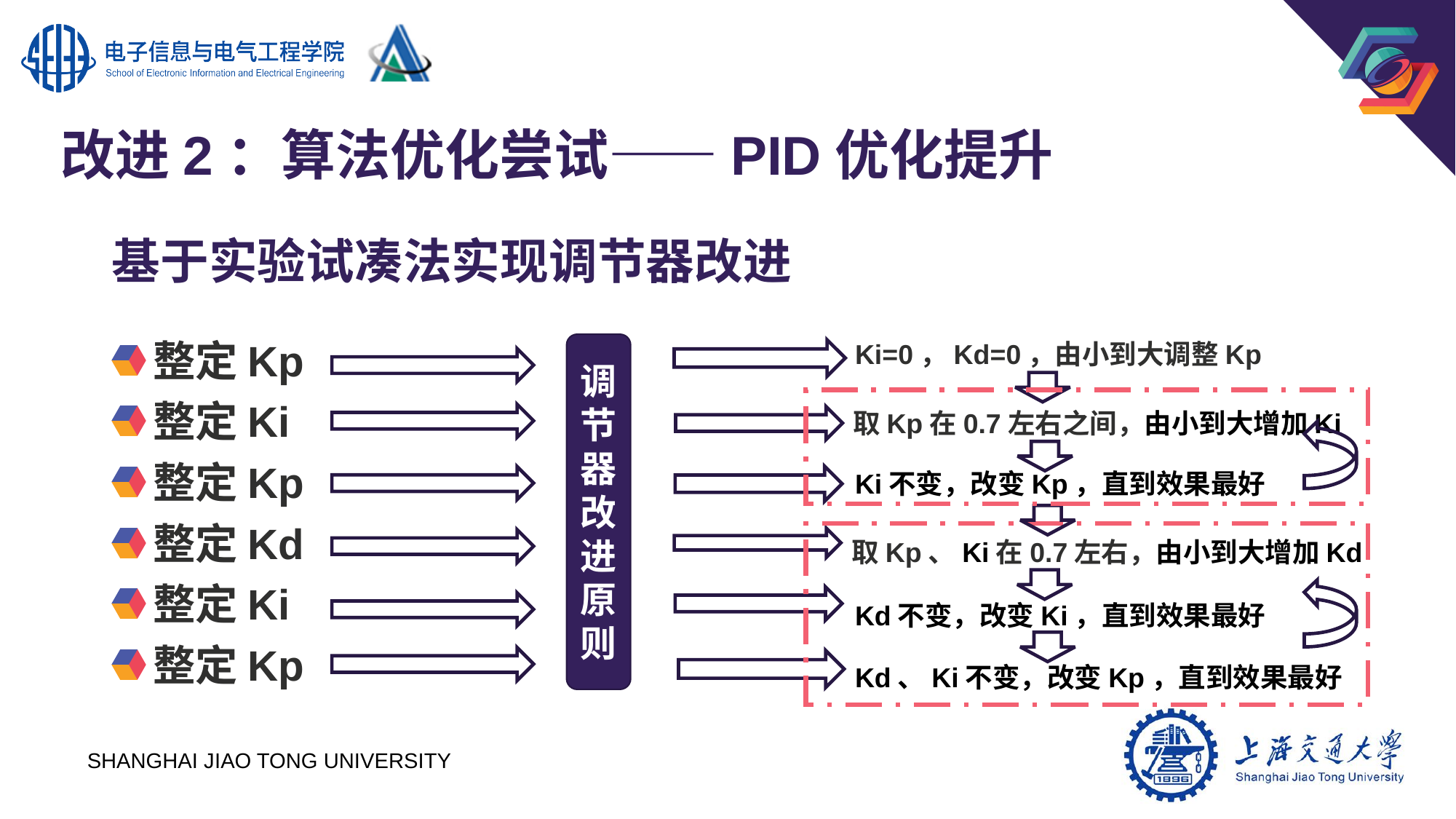

# 改进2：算法优化尝试——PID优化提升
基于实验试凑法实现调节器改进

整定Kp
整定Ki
整定Kp
整定Kd
整定Ki
整定Kp

Ki=0，Kd=0，由小到大调整Kp
调节器改进原则

取Kp在0.7左右之间，由小到大增加Ki

Ki不变，改变Kp，直到效果最好

取Kp、Ki在0.7左右，由小到大增加Kd

Kd不变，改变Ki，直到效果最好

Kd、Ki不变，改变Kp，直到效果最好
13
© 2019 SIGGRAPH. ALL RIGHTS RESERVED.